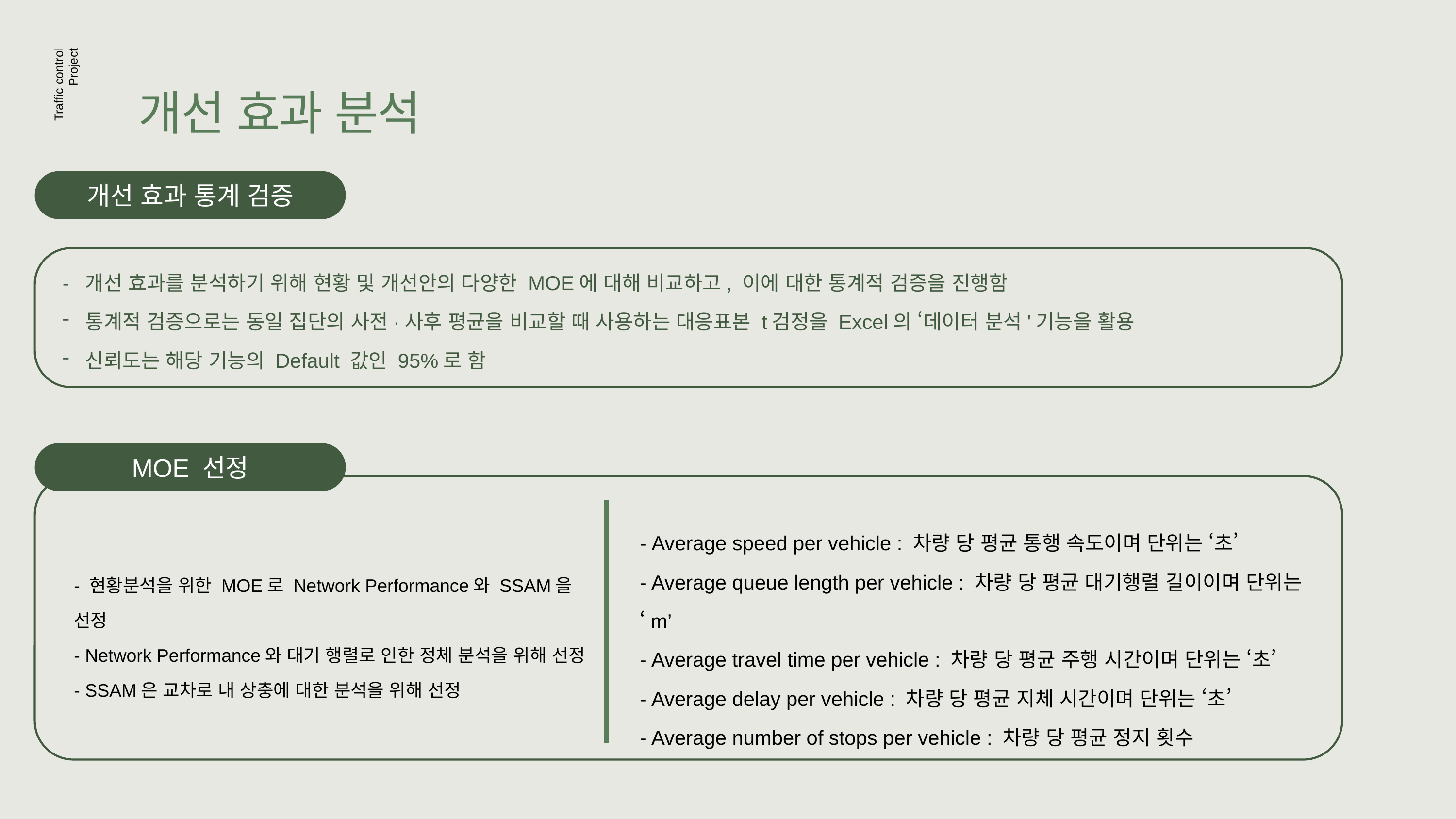

개선 효과 분석
Traffic control
Project
개선 효과 통계 검증

-  개선 효과를 분석하기 위해 현황 및 개선안의 다양한 MOE에 대해 비교하고, 이에 대한 통계적 검증을 진행함
통계적 검증으로는 동일 집단의 사전·사후 평균을 비교할 때 사용하는 대응표본 t검정을 Excel의 ‘데이터 분석'기능을 활용
신뢰도는 해당 기능의 Default 값인 95%로 함

MOE 선정

- Average speed per vehicle : 차량 당 평균 통행 속도이며 단위는 ‘초’
- Average queue length per vehicle : 차량 당 평균 대기행렬 길이이며 단위는 ‘m’
- Average travel time per vehicle : 차량 당 평균 주행 시간이며 단위는 ‘초’
- Average delay per vehicle : 차량 당 평균 지체 시간이며 단위는 ‘초’
- Average number of stops per vehicle : 차량 당 평균 정지 횟수
- 현황분석을 위한 MOE로 Network Performance와 SSAM을 선정
- Network Performance와 대기 행렬로 인한 정체 분석을 위해 선정
- SSAM은 교차로 내 상충에 대한 분석을 위해 선정